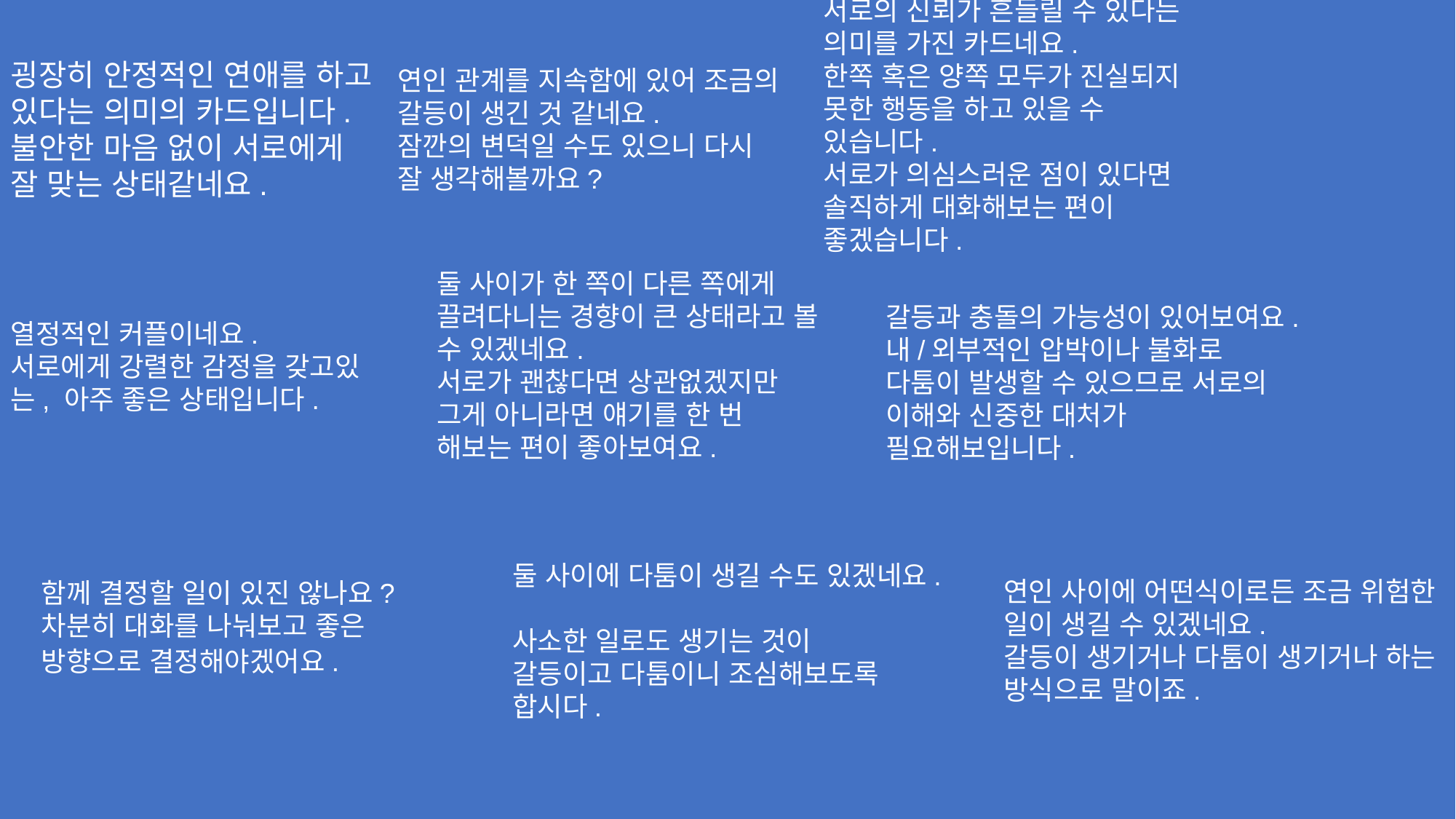

굉장히 안정적인 연애를 하고 있다는 의미의 카드입니다.
불안한 마음 없이 서로에게 잘 맞는 상태같네요.
연인 관계를 지속함에 있어 조금의 갈등이 생긴 것 같네요.
잠깐의 변덕일 수도 있으니 다시 잘 생각해볼까요?
서로의 신뢰가 흔들릴 수 있다는
의미를 가진 카드네요.
한쪽 혹은 양쪽 모두가 진실되지 못한 행동을 하고 있을 수 있습니다.
서로가 의심스러운 점이 있다면 솔직하게 대화해보는 편이 좋겠습니다.
둘 사이가 한 쪽이 다른 쪽에게 끌려다니는 경향이 큰 상태라고 볼 수 있겠네요.
서로가 괜찮다면 상관없겠지만 그게 아니라면 얘기를 한 번 해보는 편이 좋아보여요.
열정적인 커플이네요.
서로에게 강렬한 감정을 갖고있는, 아주 좋은 상태입니다.
갈등과 충돌의 가능성이 있어보여요.
내/외부적인 압박이나 불화로 다툼이 발생할 수 있으므로 서로의 이해와 신중한 대처가 필요해보입니다.
함께 결정할 일이 있진 않나요?
차분히 대화를 나눠보고 좋은 방향으로 결정해야겠어요.
둘 사이에 다툼이 생길 수도 있겠네요.
사소한 일로도 생기는 것이
갈등이고 다툼이니 조심해보도록 합시다.
연인 사이에 어떤식이로든 조금 위험한 일이 생길 수 있겠네요.
갈등이 생기거나 다툼이 생기거나 하는 방식으로 말이죠.